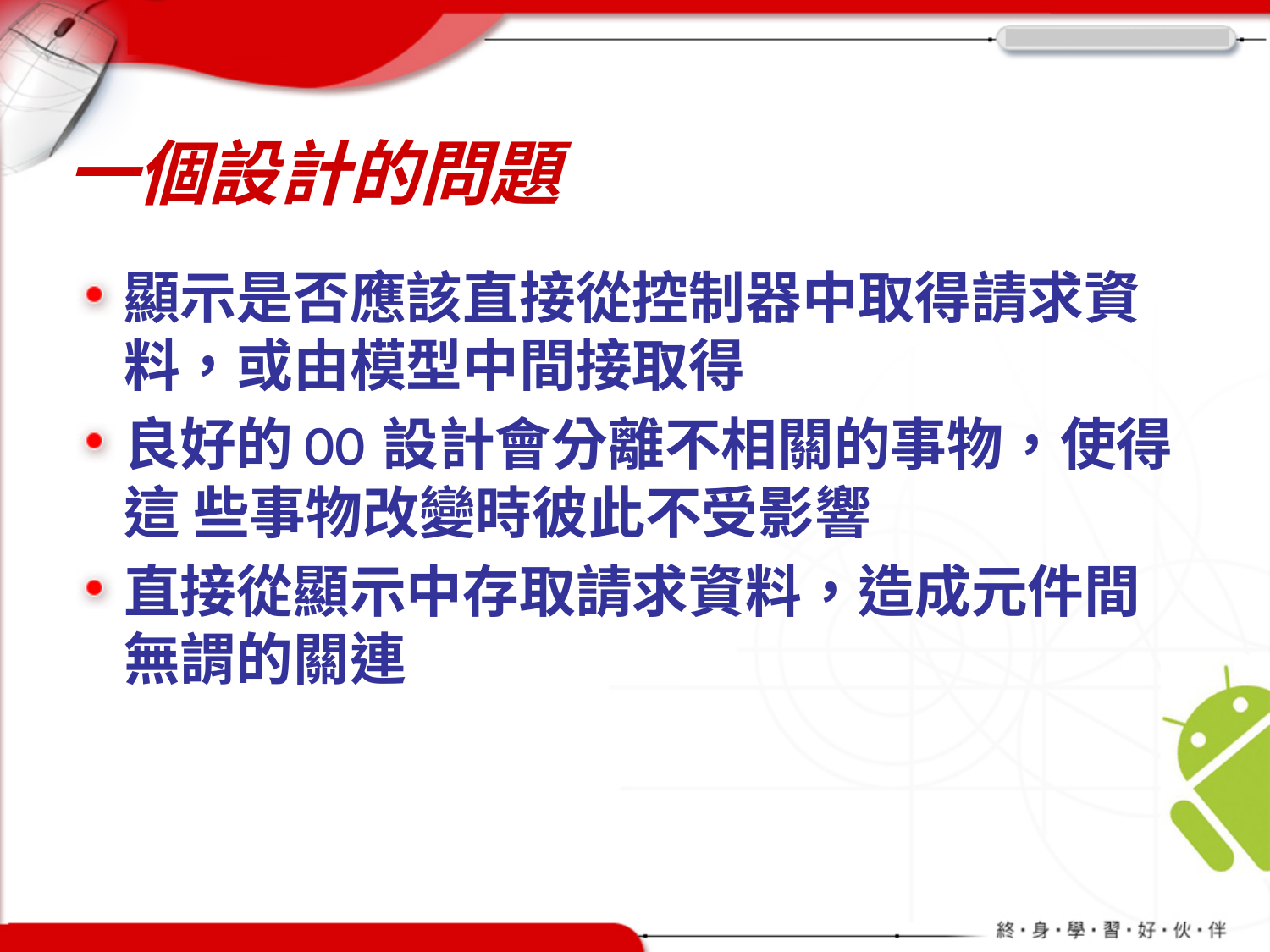

# 一個設計的問題
顯示是否應該直接從控制器中取得請求資料，或由模型中間接取得
良好的OO設計會分離不相關的事物，使得這 些事物改變時彼此不受影響
直接從顯示中存取請求資料，造成元件間無謂的關連